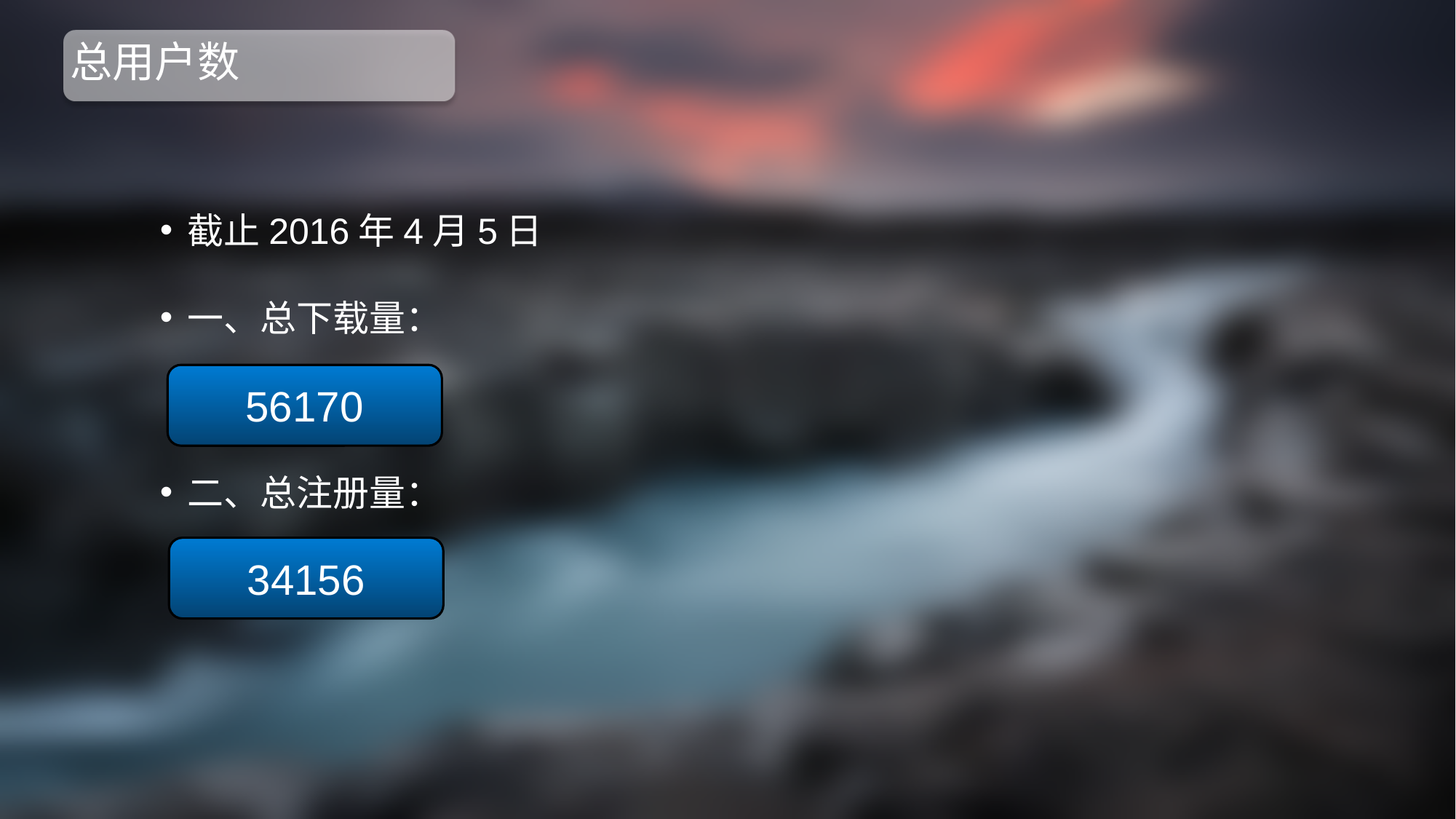

# 总用户数
截止2016年4月5日

一、总下载量：

二、总注册量：
56170
34156